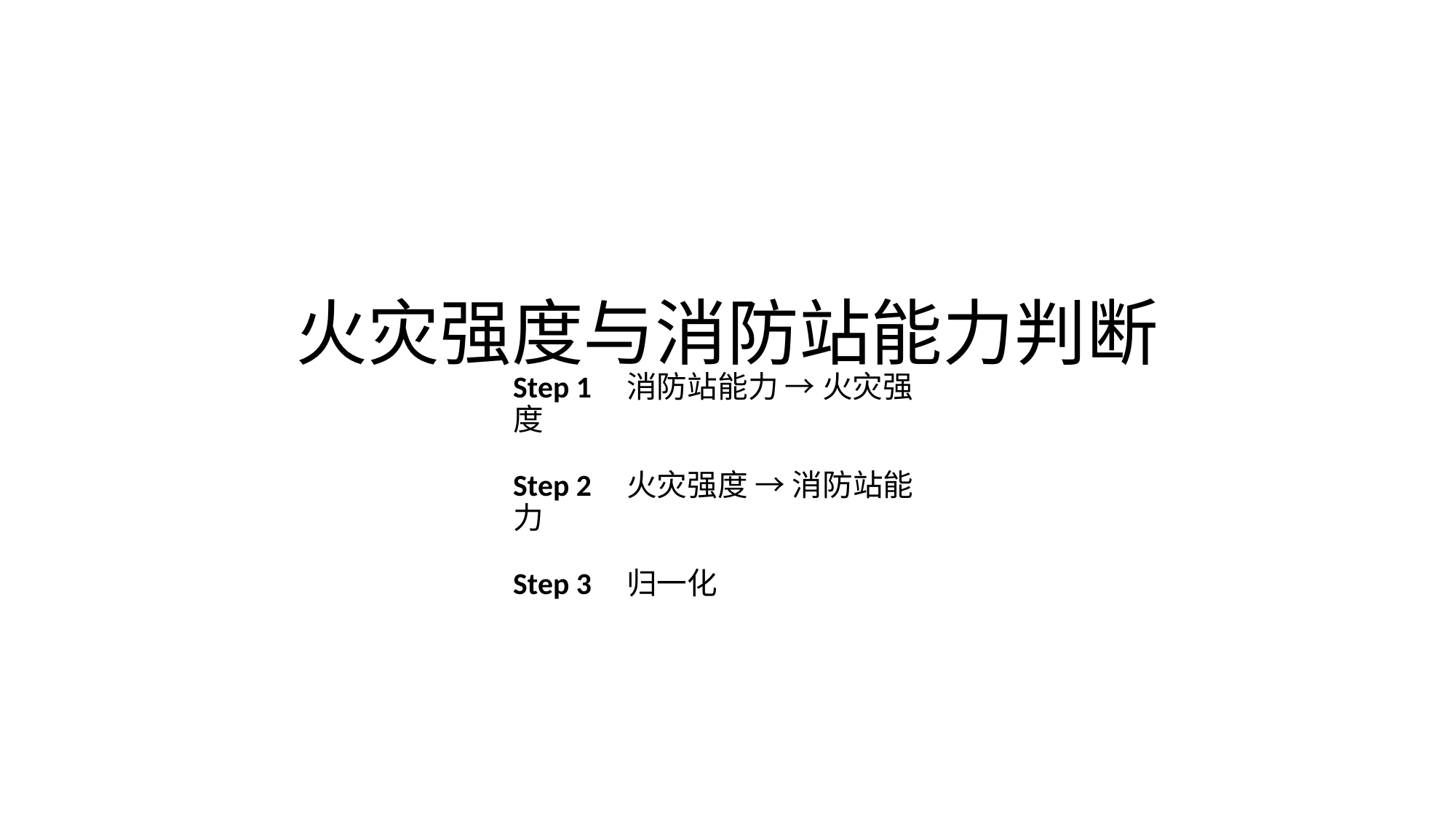

# 火灾强度与消防站能力判断
Step 1    消防站能力 → 火灾强度

Step 2    火灾强度 → 消防站能力

Step 3    归一化